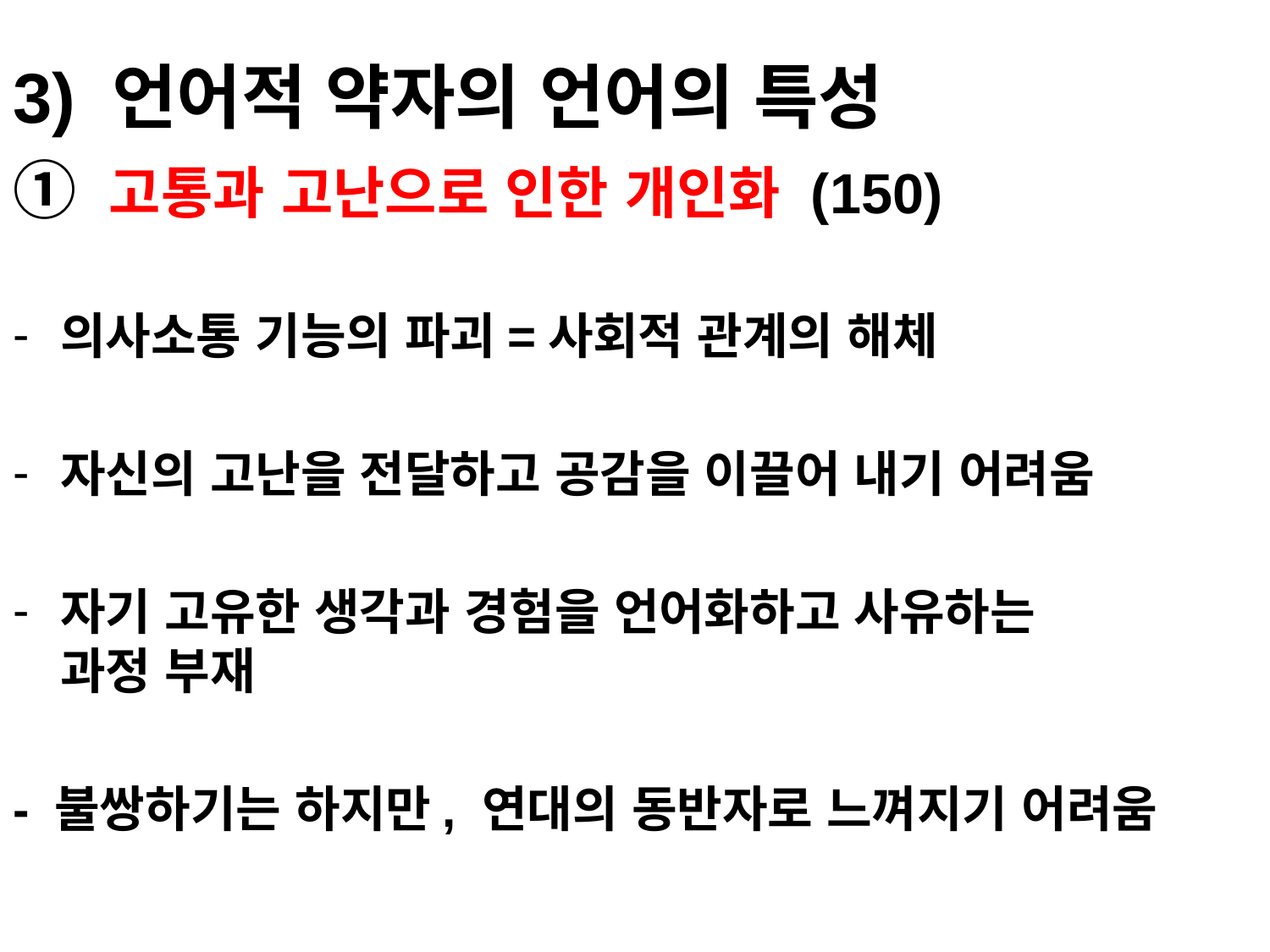

3) 언어적 약자의 언어의 특성
① 고통과 고난으로 인한 개인화 (150)

의사소통 기능의 파괴=사회적 관계의 해체

자신의 고난을 전달하고 공감을 이끌어 내기 어려움

자기 고유한 생각과 경험을 언어화하고 사유하는
과정 부재

- 불쌍하기는 하지만, 연대의 동반자로 느껴지기 어려움